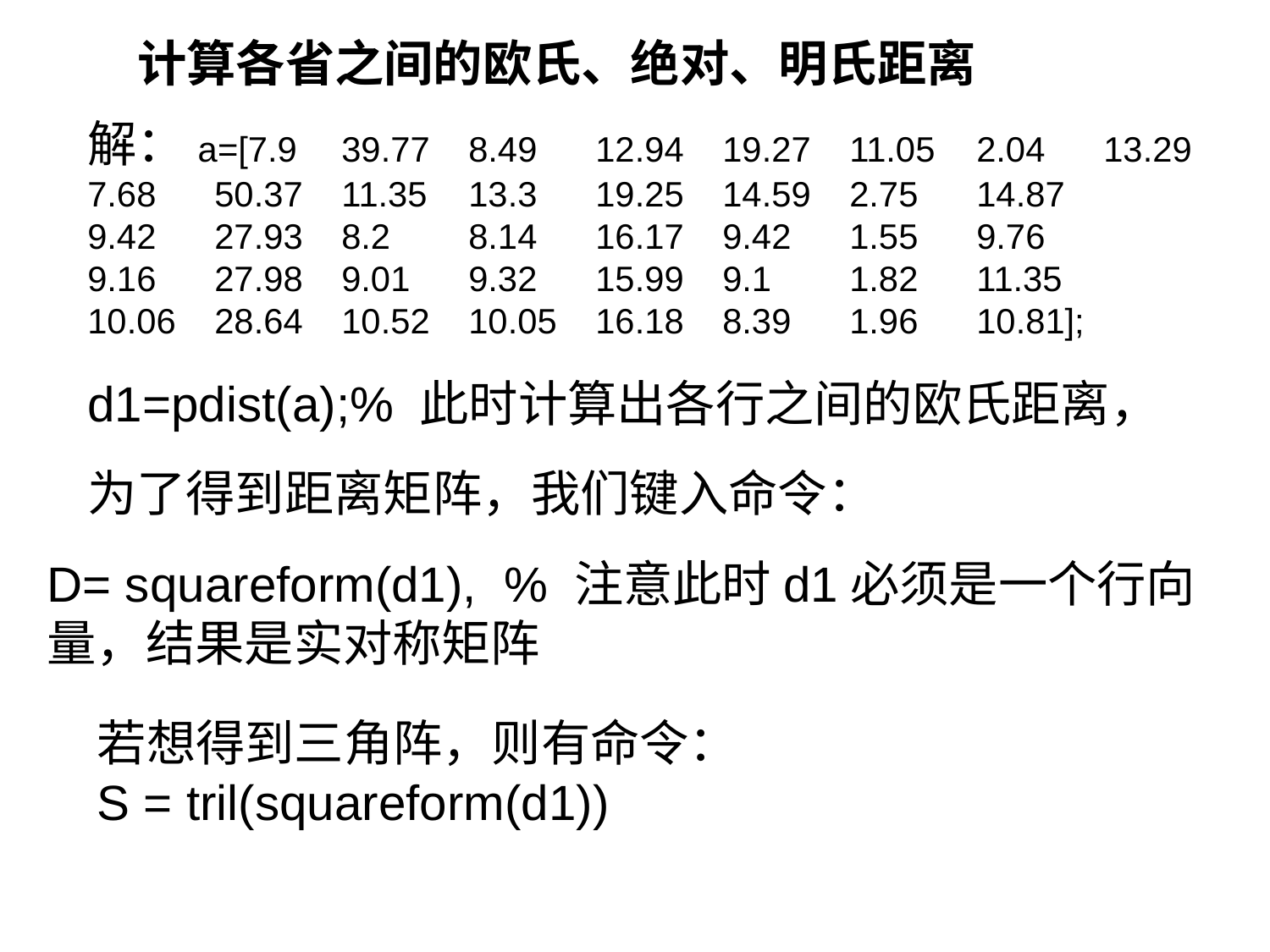

计算各省之间的欧氏、绝对、明氏距离
解：a=[7.9	39.77	8.49	12.94	19.27	11.05	2.04	13.29
7.68	50.37	11.35	13.3	19.25	14.59	2.75	14.87
9.42	27.93	8.2	8.14	16.17	9.42	1.55	9.76
9.16	27.98	9.01	9.32	15.99	9.1	1.82	11.35
10.06	28.64	10.52	10.05	16.18	8.39	1.96	10.81];
d1=pdist(a);% 此时计算出各行之间的欧氏距离，
为了得到距离矩阵，我们键入命令：
D= squareform(d1),  % 注意此时d1必须是一个行向量，结果是实对称矩阵
若想得到三角阵，则有命令：
S = tril(squareform(d1))